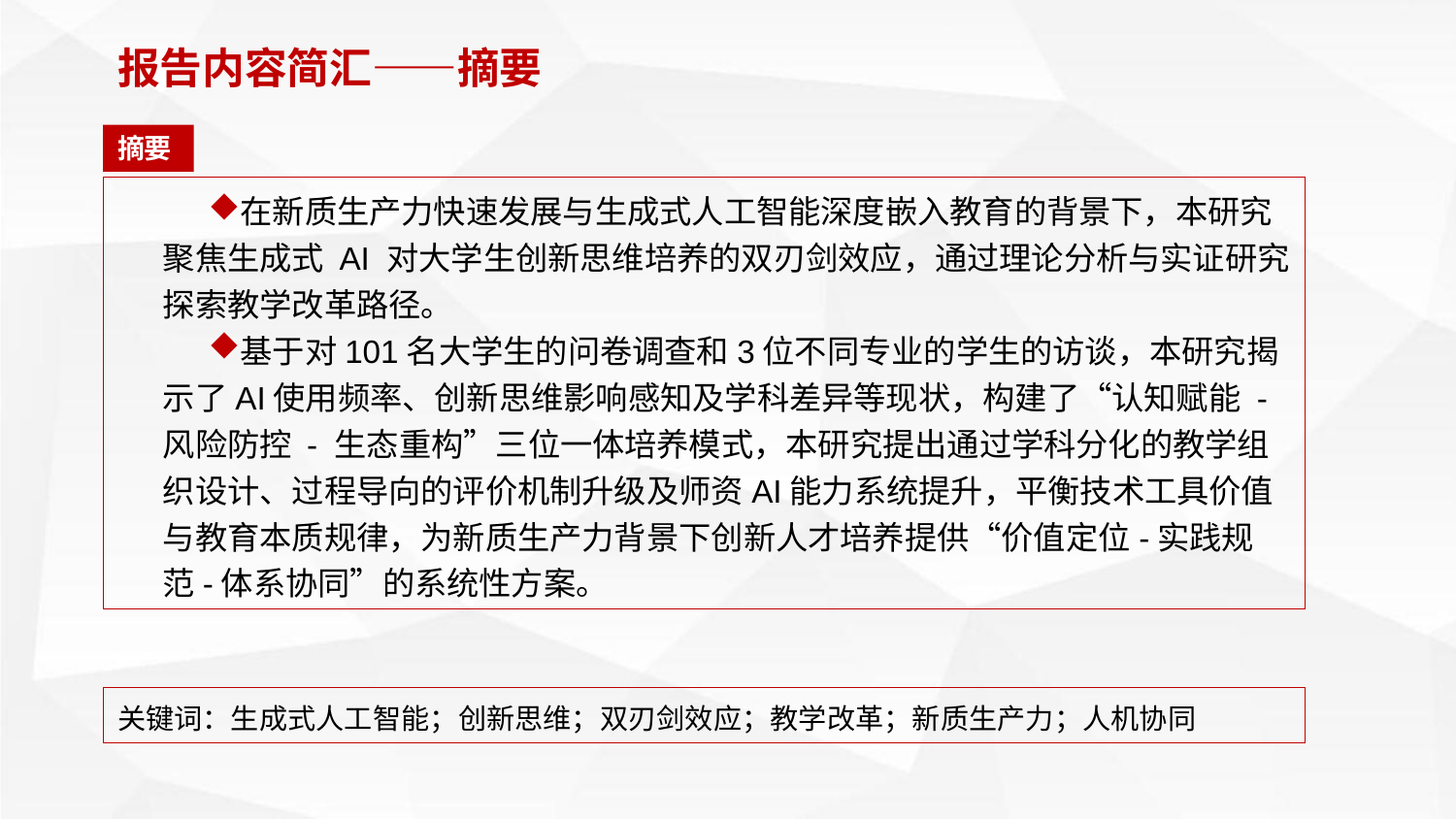

报告内容简汇——摘要
摘要
在新质生产力快速发展与生成式人工智能深度嵌入教育的背景下，本研究聚焦生成式 AI 对大学生创新思维培养的双刃剑效应，通过理论分析与实证研究探索教学改革路径。
基于对101名大学生的问卷调查和3位不同专业的学生的访谈，本研究揭示了AI使用频率、创新思维影响感知及学科差异等现状，构建了“认知赋能 - 风险防控 - 生态重构”三位一体培养模式，本研究提出通过学科分化的教学组织设计、过程导向的评价机制升级及师资AI能力系统提升，平衡技术工具价值与教育本质规律，为新质生产力背景下创新人才培养提供“价值定位-实践规范-体系协同”的系统性方案。
关键词：生成式人工智能；创新思维；双刃剑效应；教学改革；新质生产力；人机协同